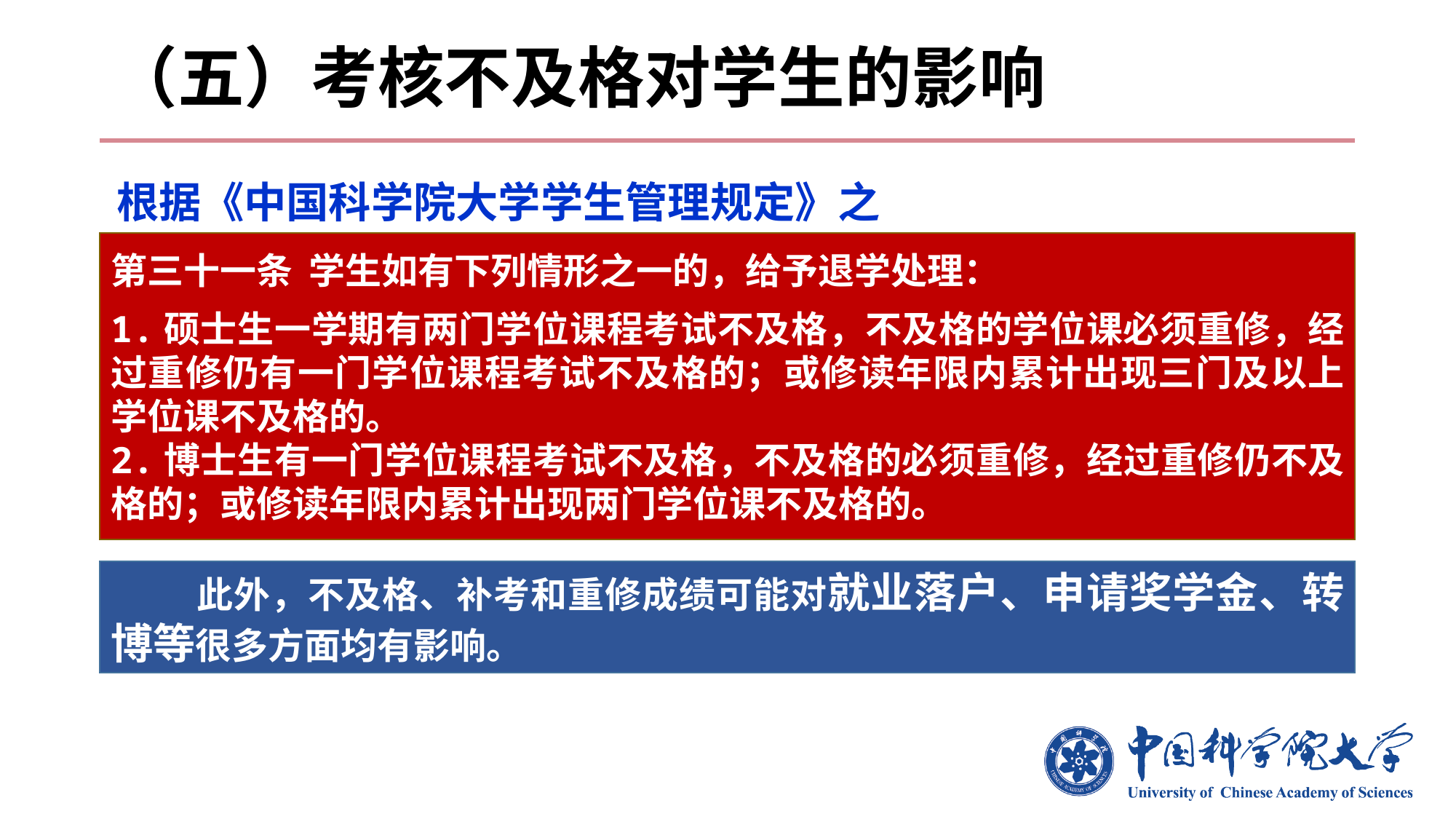

# （五）考核不及格对学生的影响
根据《中国科学院大学学生管理规定》之
第三十一条  学生如有下列情形之一的，给予退学处理：

1.硕士生一学期有两门学位课程考试不及格，不及格的学位课必须重修，经过重修仍有一门学位课程考试不及格的；或修读年限内累计出现三门及以上学位课不及格的。
2.博士生有一门学位课程考试不及格，不及格的必须重修，经过重修仍不及格的；或修读年限内累计出现两门学位课不及格的。
此外，不及格、补考和重修成绩可能对就业落户、申请奖学金、转博等很多方面均有影响。